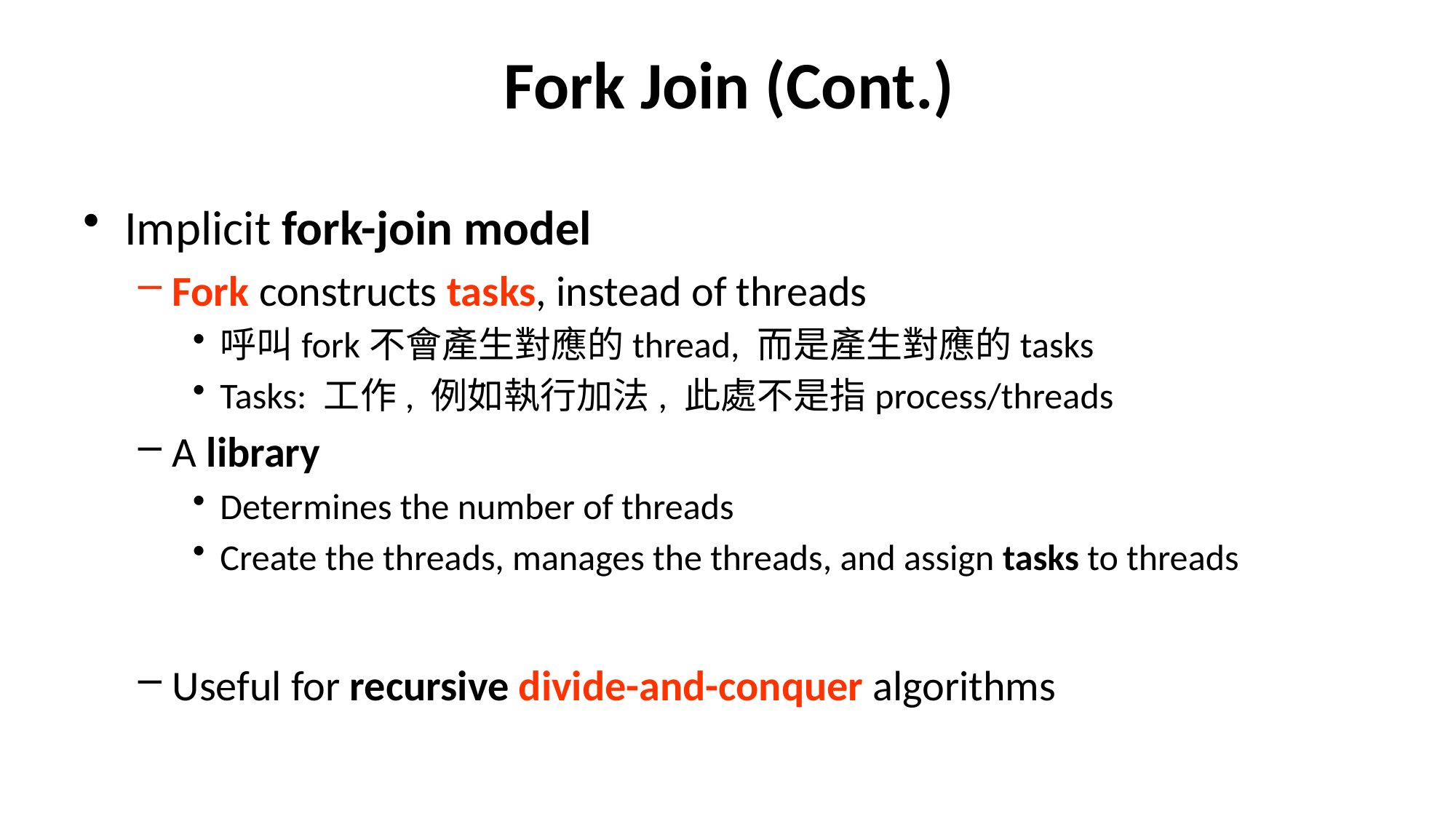

# Fork Join (Cont.)
Implicit fork-join model
Fork constructs tasks, instead of threads
呼叫fork不會產生對應的thread, 而是產生對應的tasks
Tasks: 工作, 例如執行加法, 此處不是指process/threads
A library
Determines the number of threads
Create the threads, manages the threads, and assign tasks to threads

Useful for recursive divide-and-conquer algorithms